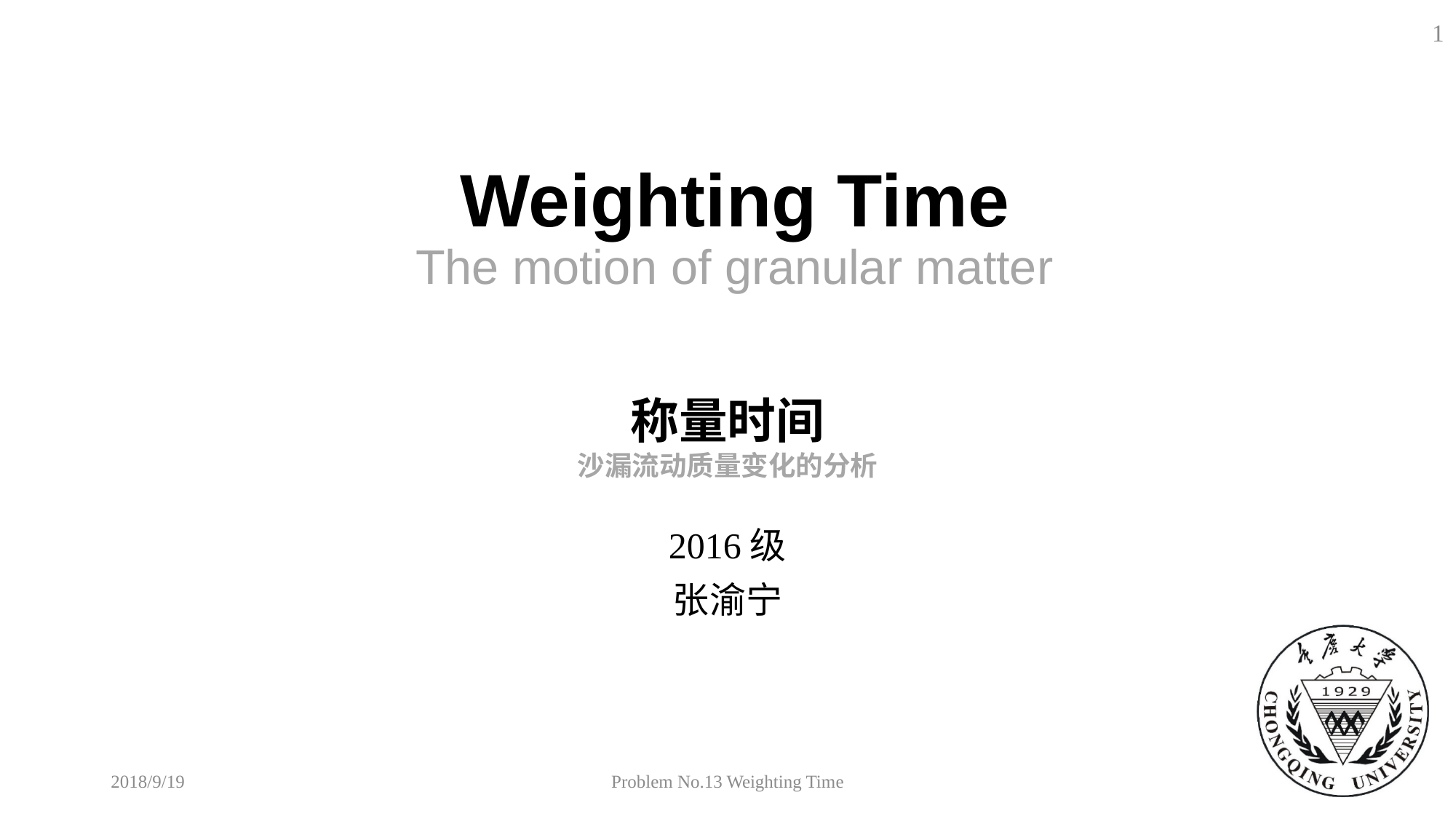

1
# Weighting Time The motion of granular matter
称量时间
沙漏流动质量变化的分析
2016级
张渝宁
2018/9/19
Problem No.13 Weighting Time